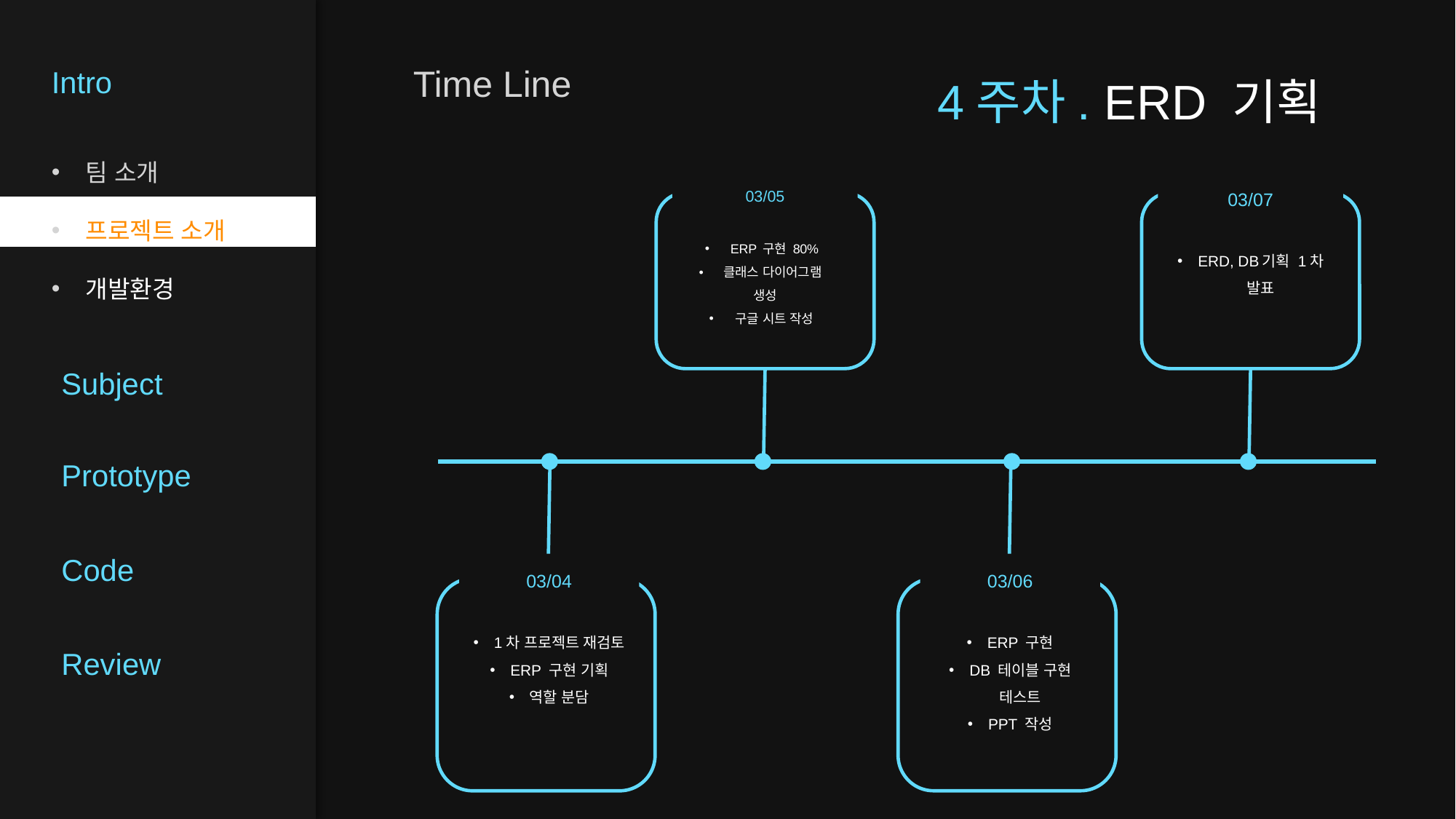

Intro
Time Line
4주차. ERD 기획
팀 소개
프로젝트 소개
개발환경
03/05

ERP 구현 80%
클래스 다이어그램
생성
구글 시트 작성
03/07

ERD, DB기획 1차 발표

Subject
Prototype

Code
03/06

ERP 구현
DB 테이블 구현 테스트
PPT 작성
03/04

1차 프로젝트 재검토
ERP 구현 기획
역할 분담

Review